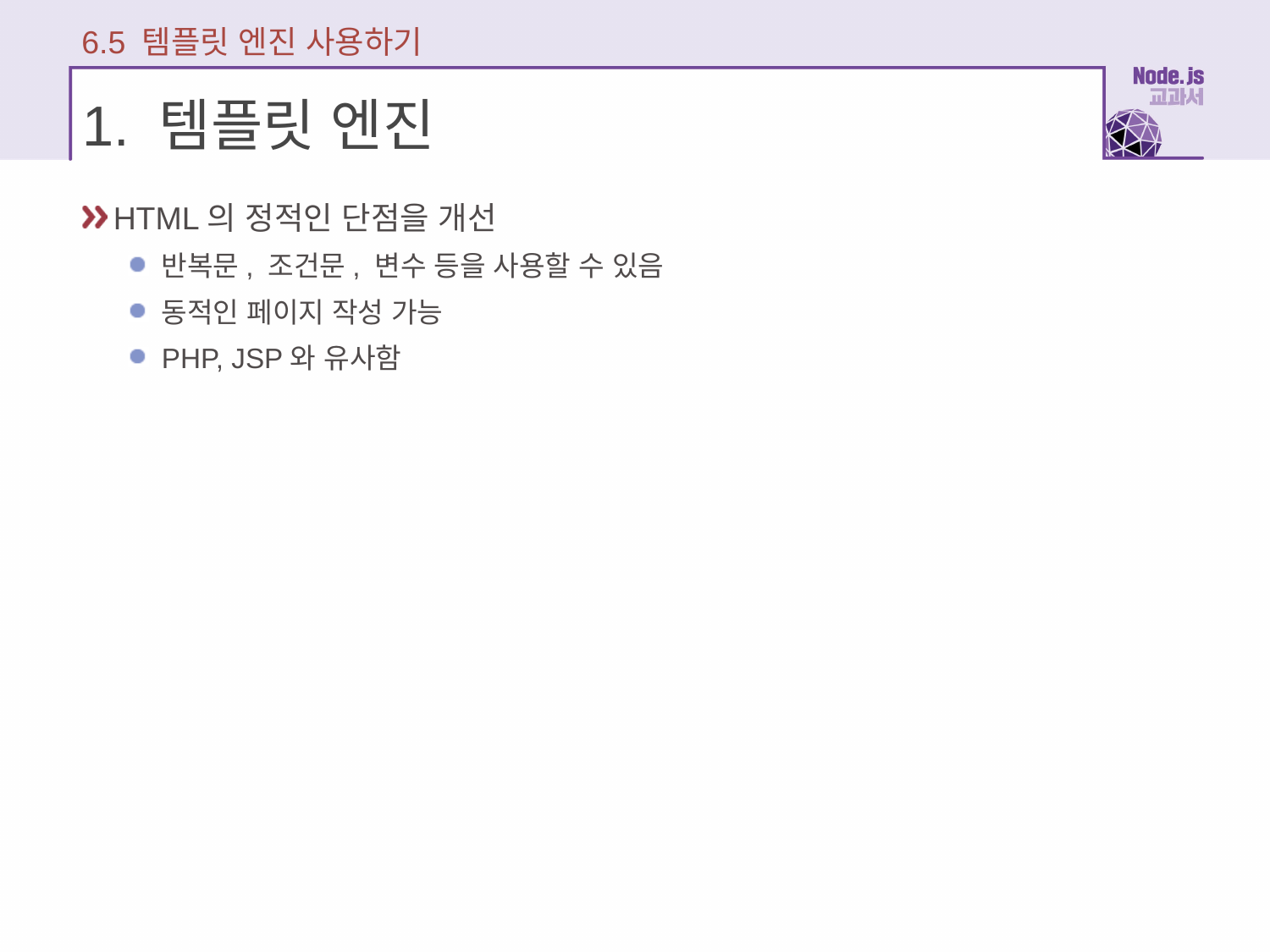

6.5 템플릿 엔진 사용하기
# 1. 템플릿 엔진
HTML의 정적인 단점을 개선
반복문, 조건문, 변수 등을 사용할 수 있음
동적인 페이지 작성 가능
PHP, JSP와 유사함